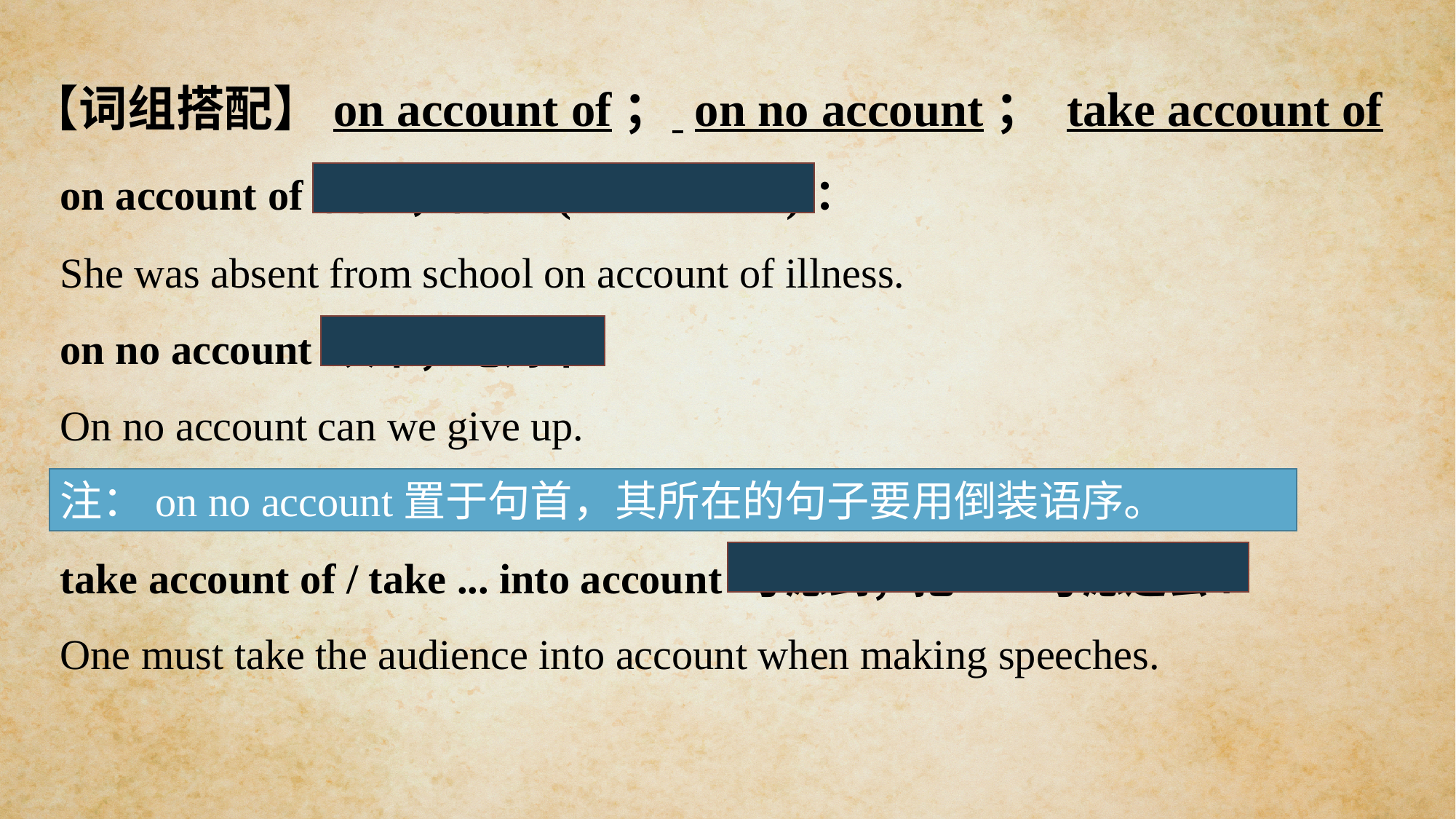

【词组搭配】on account of； on no account； take account of
on account of 因为；由于 (because of)：
She was absent from school on account of illness.
on no account 决不；绝对不：
On no account can we give up.

take account of / take ... into account 考虑到；把……考虑进去:
One must take the audience into account when making speeches.

注：on no account置于句首，其所在的句子要用倒装语序。